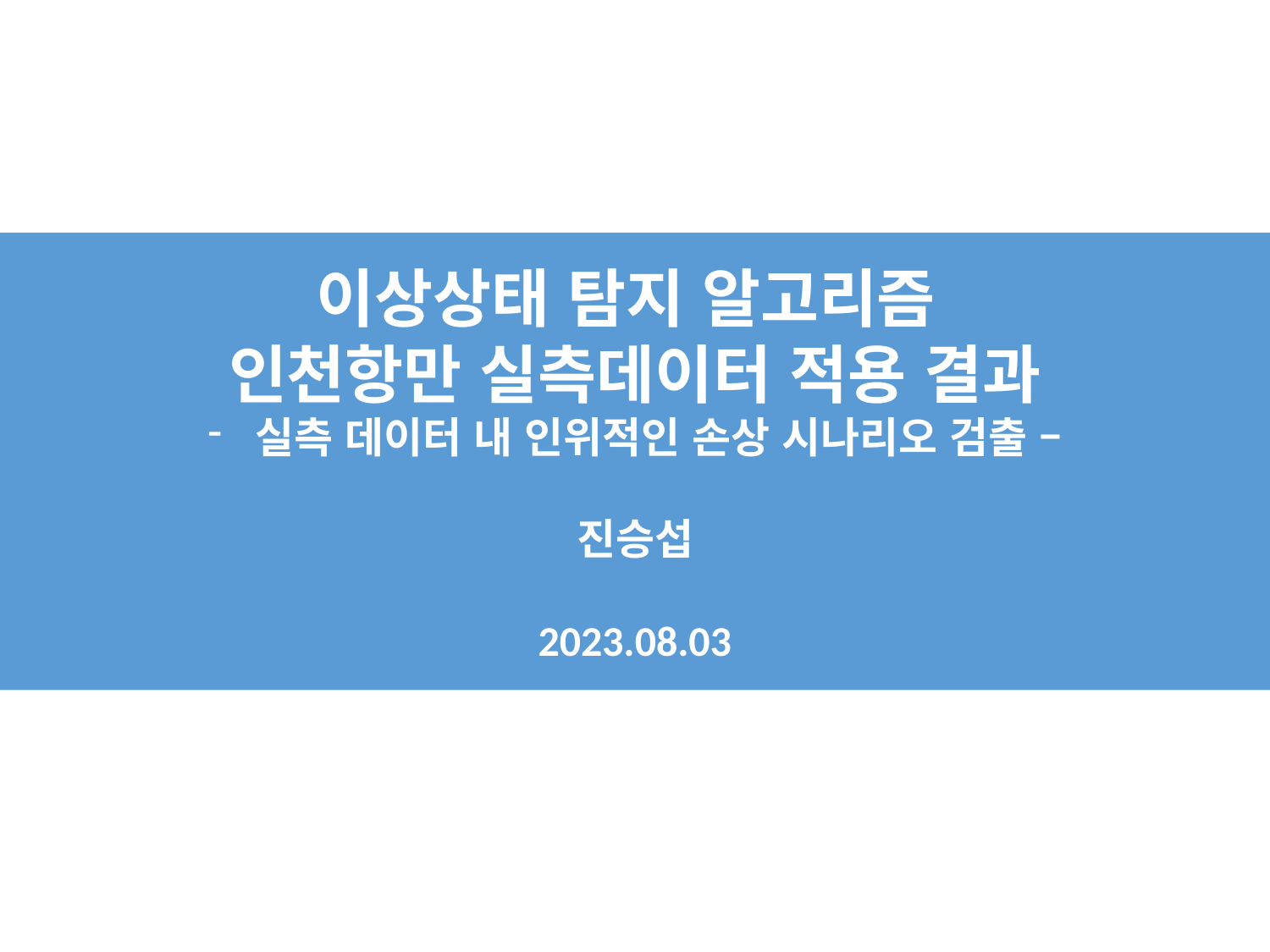

이상상태 탐지 알고리즘
인천항만 실측데이터 적용 결과
실측 데이터 내 인위적인 손상 시나리오 검출 –

진승섭

2023.08.03